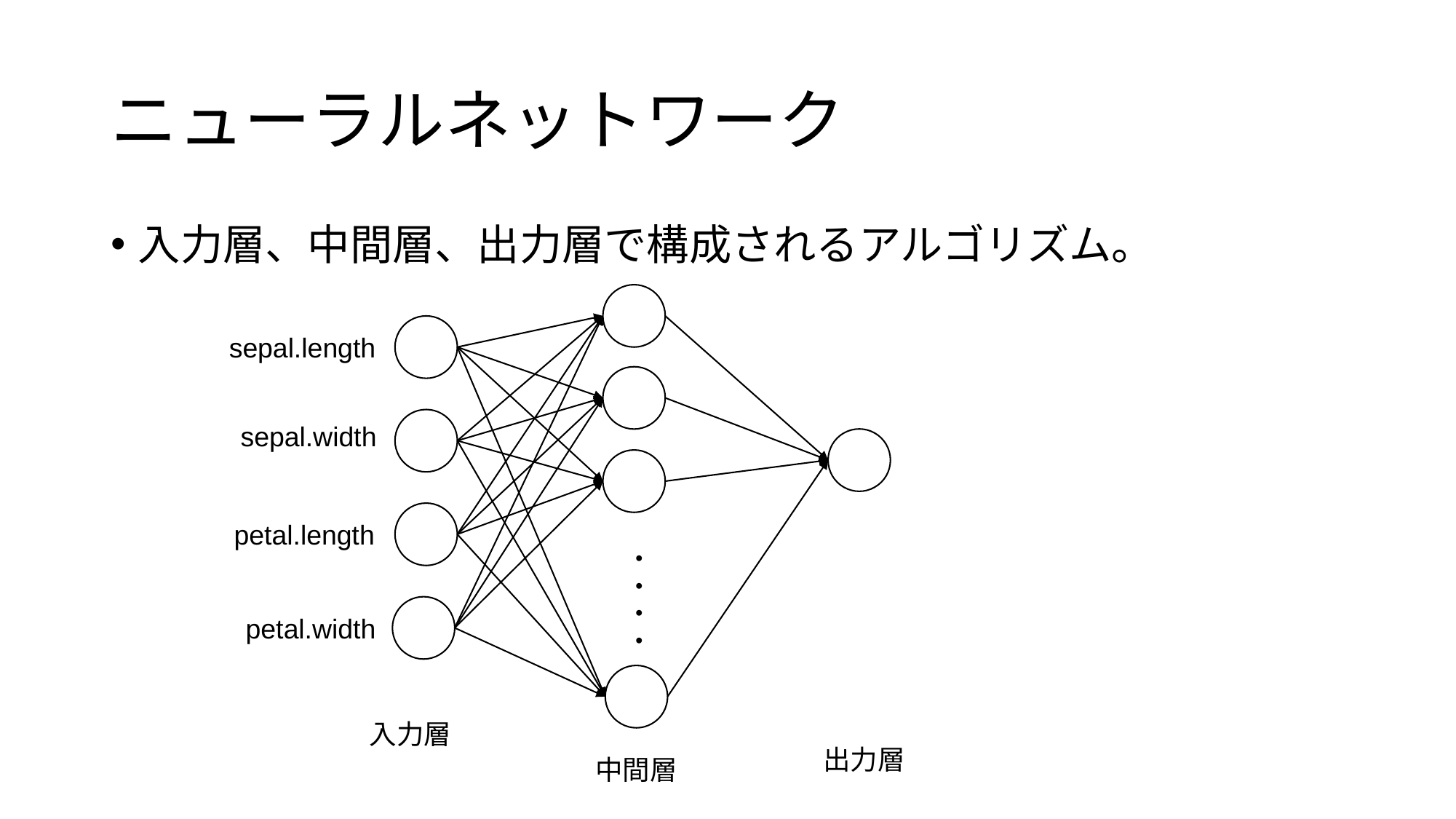

# ニューラルネットワーク
入力層、中間層、出力層で構成されるアルゴリズム。

sepal.length

sepal.width

petal.length
・・・・

petal.width

入力層
出力層
中間層